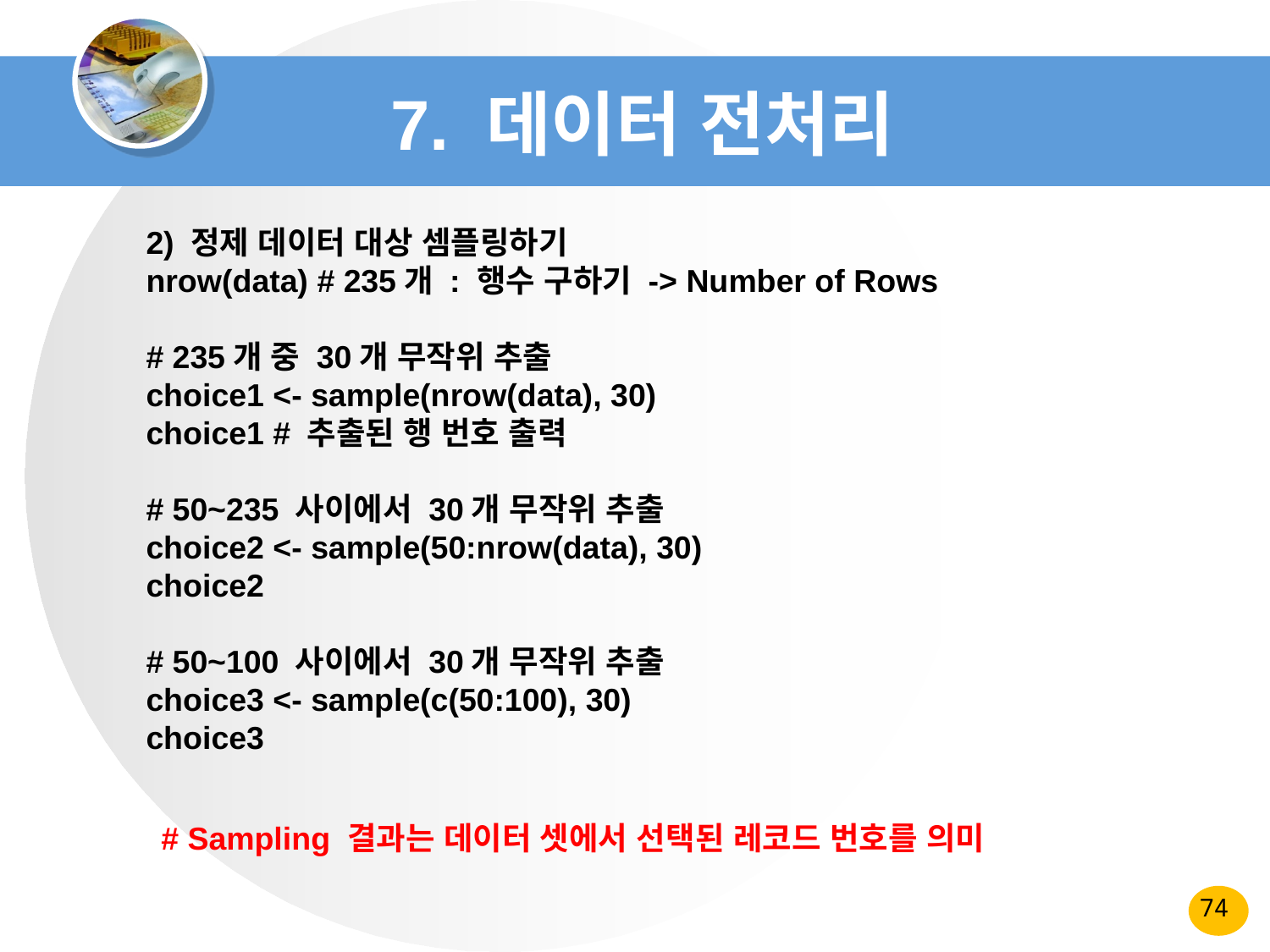

# 7. 데이터 전처리
2) 정제 데이터 대상 셈플링하기
nrow(data) # 235개 : 행수 구하기 -> Number of Rows

# 235개 중 30개 무작위 추출
choice1 <- sample(nrow(data), 30)
choice1 # 추출된 행 번호 출력

# 50~235 사이에서 30개 무작위 추출
choice2 <- sample(50:nrow(data), 30)
choice2

# 50~100 사이에서 30개 무작위 추출
choice3 <- sample(c(50:100), 30)
choice3
# Sampling 결과는 데이터 셋에서 선택된 레코드 번호를 의미
74